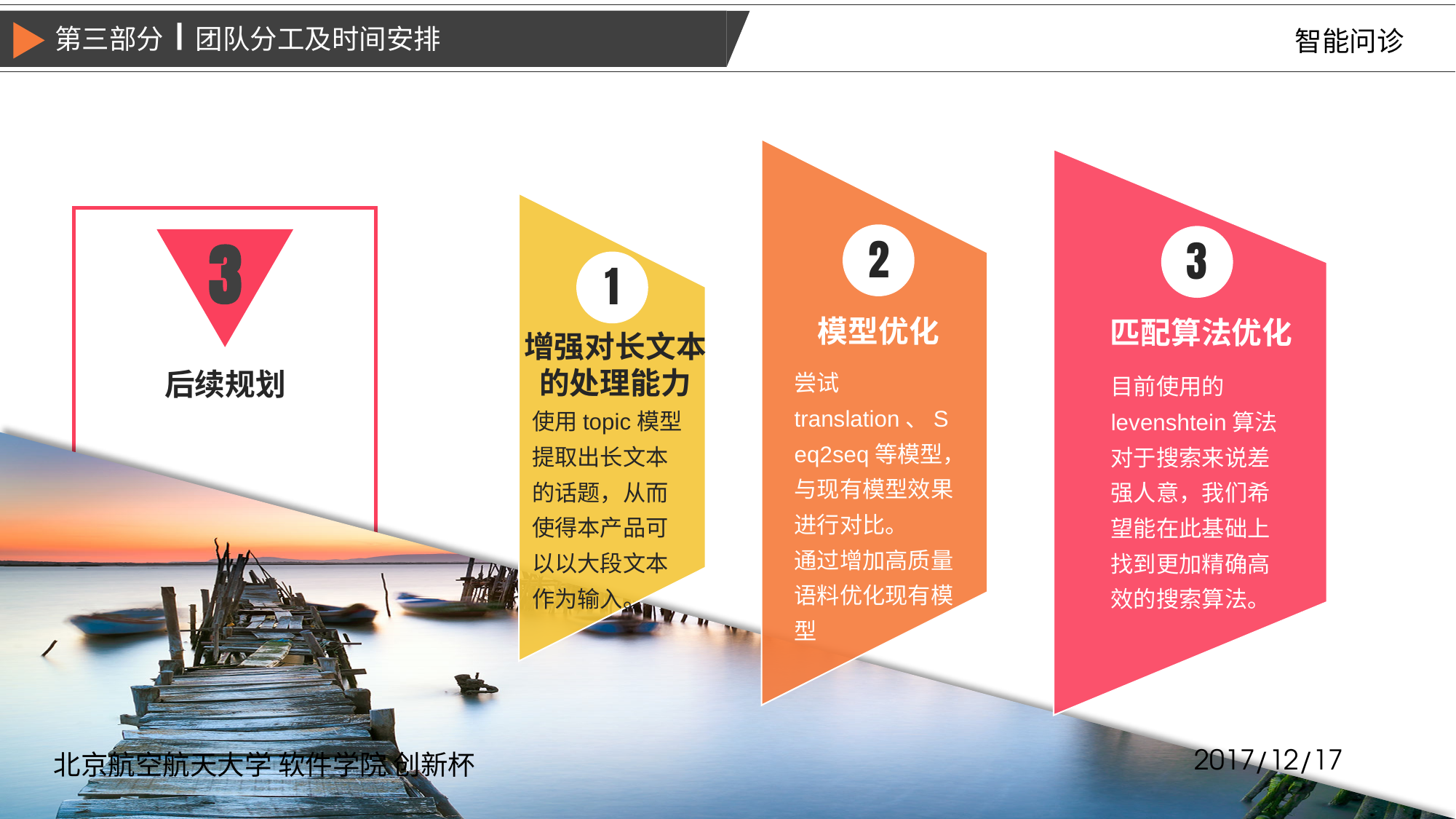

第三部分 | 团队分工及时间安排
智能问诊

2
3

3
1
模型优化
匹配算法优化
增强对长文本的处理能力
尝试translation、Seq2seq等模型，与现有模型效果进行对比。
通过增加高质量语料优化现有模型
目前使用的levenshtein算法 对于搜索来说差强人意，我们希望能在此基础上找到更加精确高效的搜索算法。
后续规划
使用topic模型提取出长文本的话题，从而使得本产品可以以大段文本作为输入。

2017/12/17
北京航空航天大学 软件学院 创新杯